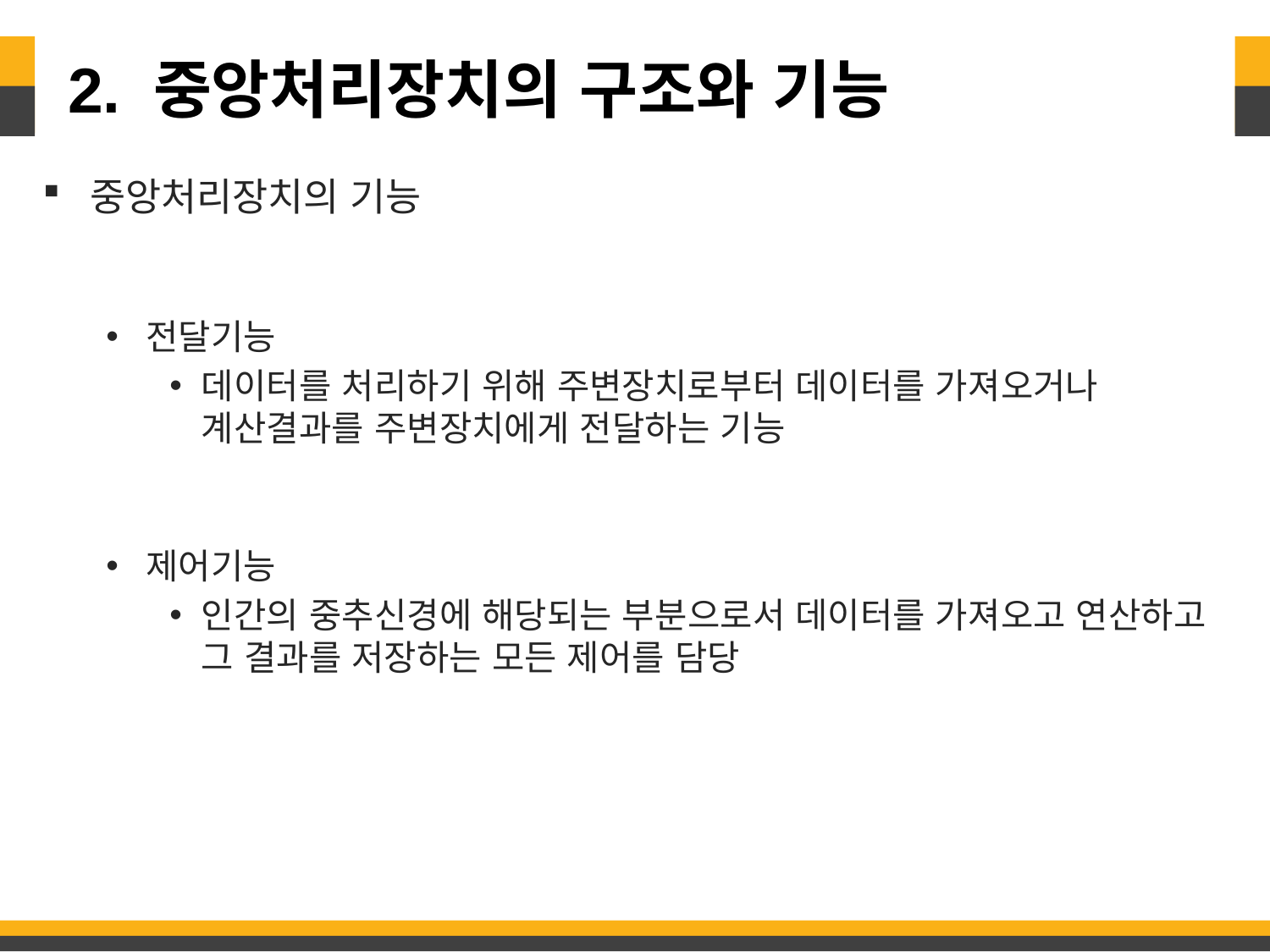

# 2. 중앙처리장치의 구조와 기능
중앙처리장치의 기능

전달기능
데이터를 처리하기 위해 주변장치로부터 데이터를 가져오거나 계산결과를 주변장치에게 전달하는 기능

제어기능
인간의 중추신경에 해당되는 부분으로서 데이터를 가져오고 연산하고 그 결과를 저장하는 모든 제어를 담당